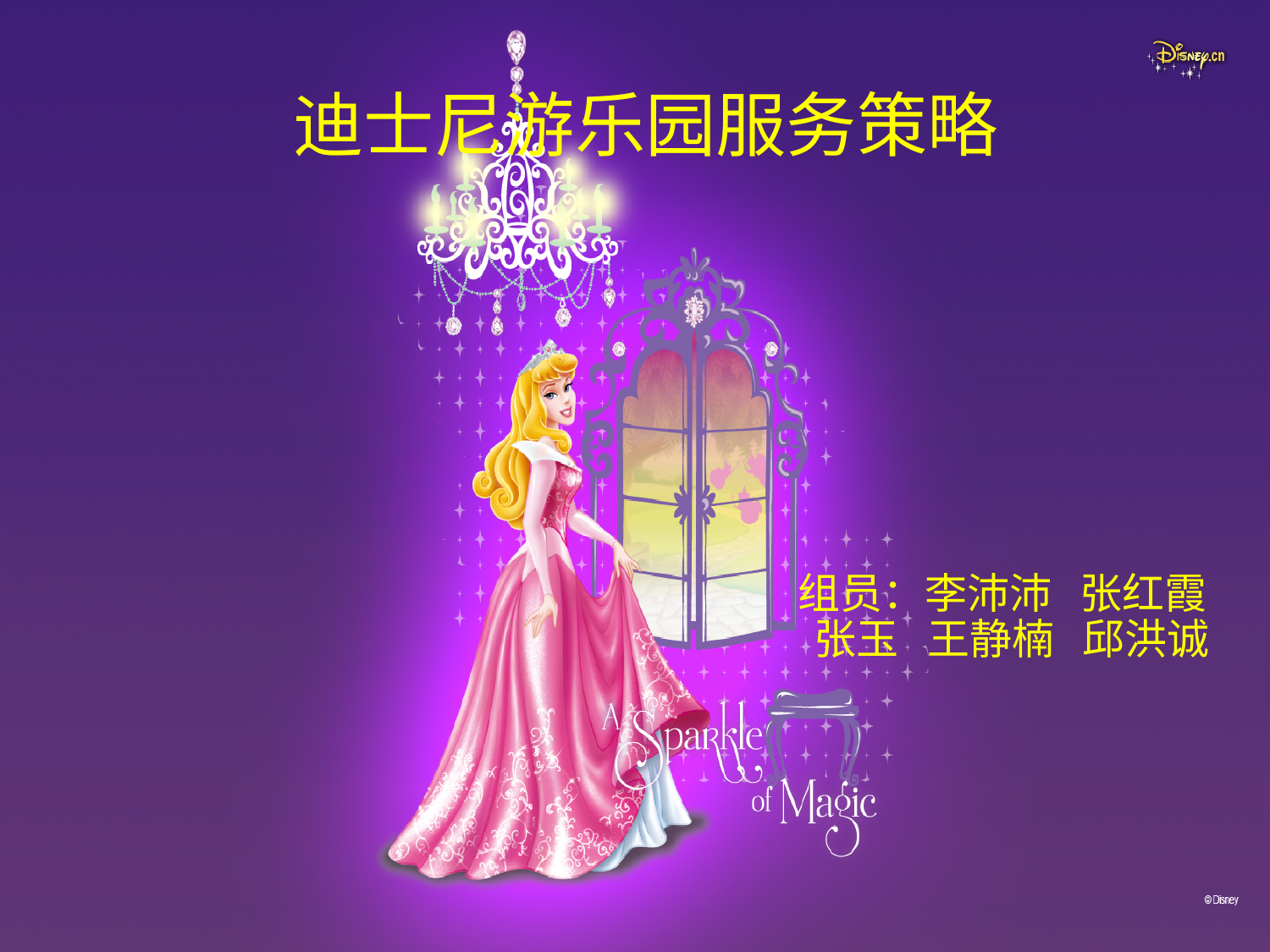

# 迪士尼游乐园服务策略
组员：李沛沛   张红霞   张玉   王静楠   邱洪诚